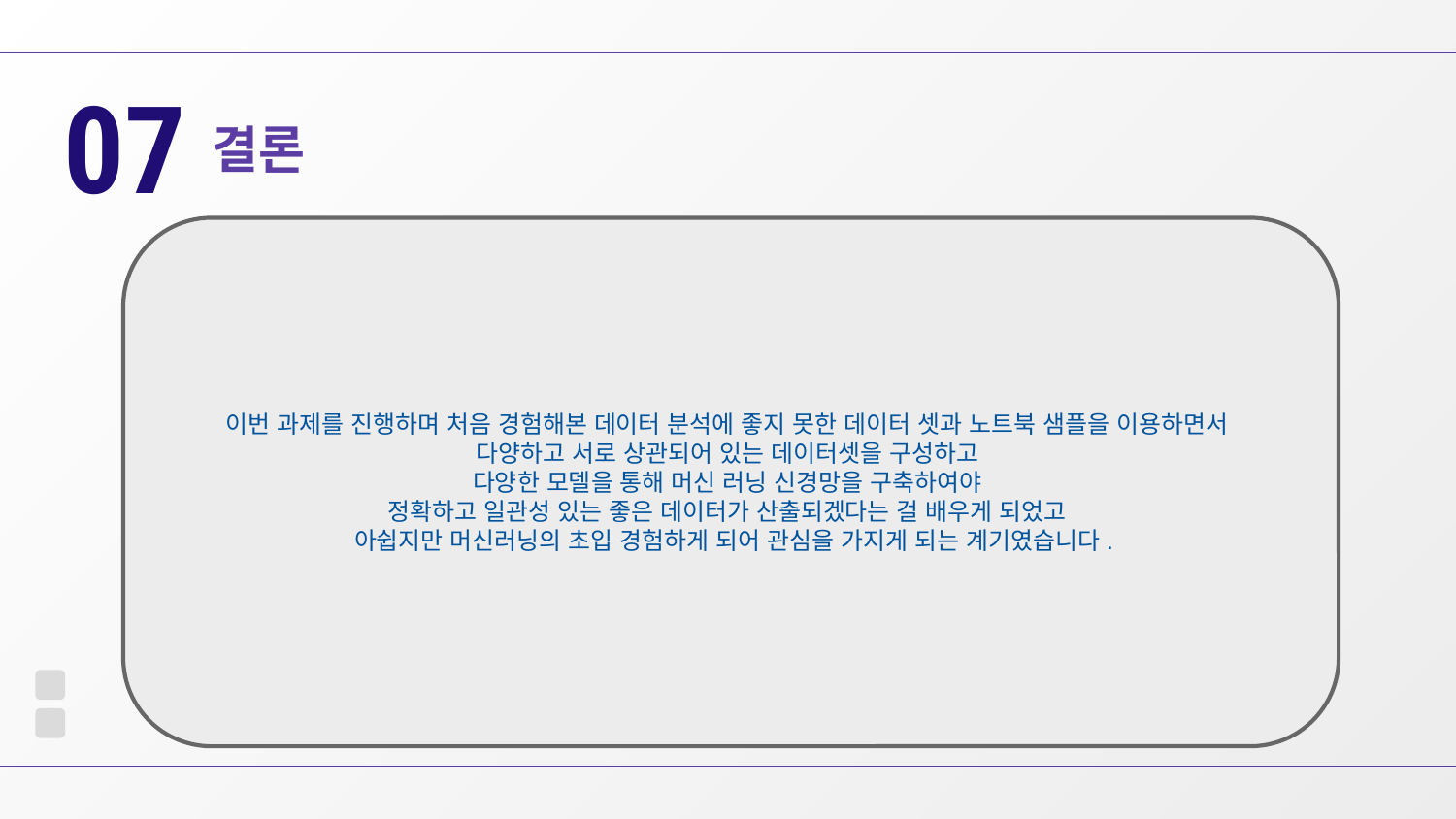

결론
07
이번 과제를 진행하며 처음 경험해본 데이터 분석에 좋지 못한 데이터 셋과 노트북 샘플을 이용하면서
다양하고 서로 상관되어 있는 데이터셋을 구성하고
다양한 모델을 통해 머신 러닝 신경망을 구축하여야
정확하고 일관성 있는 좋은 데이터가 산출되겠다는 걸 배우게 되었고
 아쉽지만 머신러닝의 초입 경험하게 되어 관심을 가지게 되는 계기였습니다.